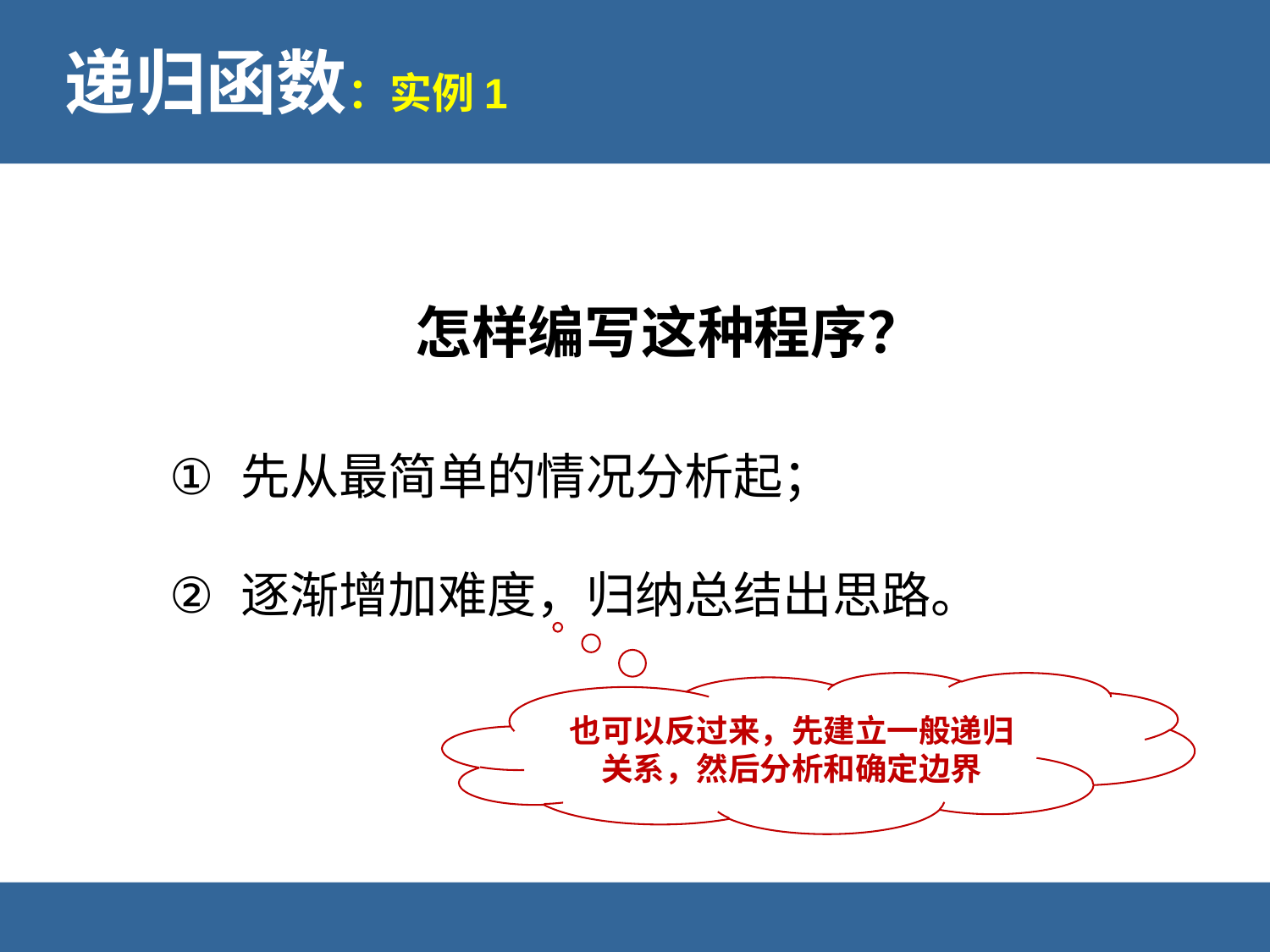

# 递归函数：实例1
怎样编写这种程序？
先从最简单的情况分析起；
逐渐增加难度，归纳总结出思路。
也可以反过来，先建立一般递归关系，然后分析和确定边界